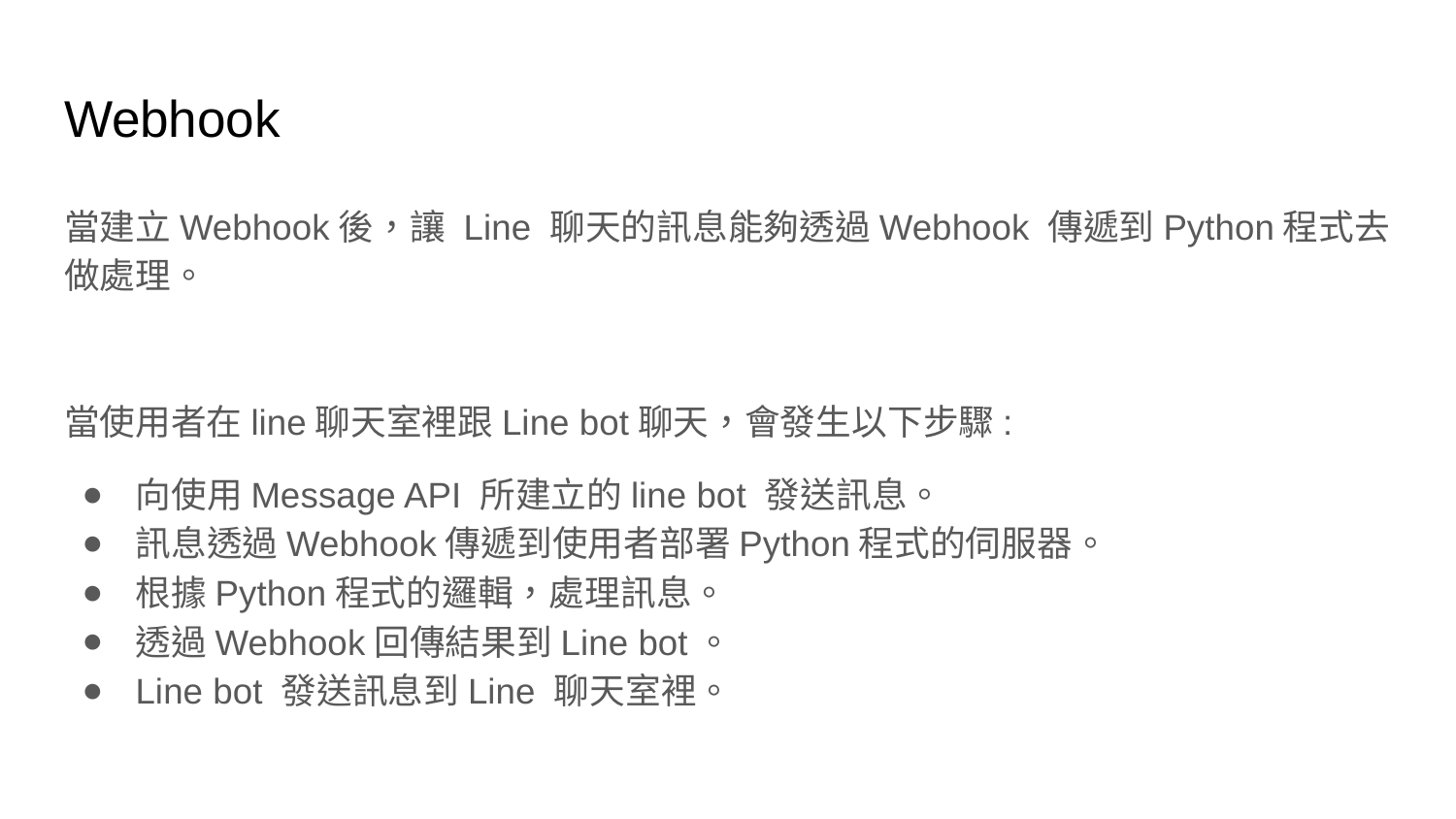

# Webhook

當建立Webhook後，讓 Line 聊天的訊息能夠透過Webhook 傳遞到Python程式去做處理。

當使用者在line聊天室裡跟Line bot聊天，會發生以下步驟:
向使用Message API 所建立的line bot 發送訊息。
訊息透過Webhook傳遞到使用者部署Python程式的伺服器。
根據Python程式的邏輯，處理訊息。
透過Webhook回傳結果到Line bot。
Line bot 發送訊息到Line 聊天室裡。